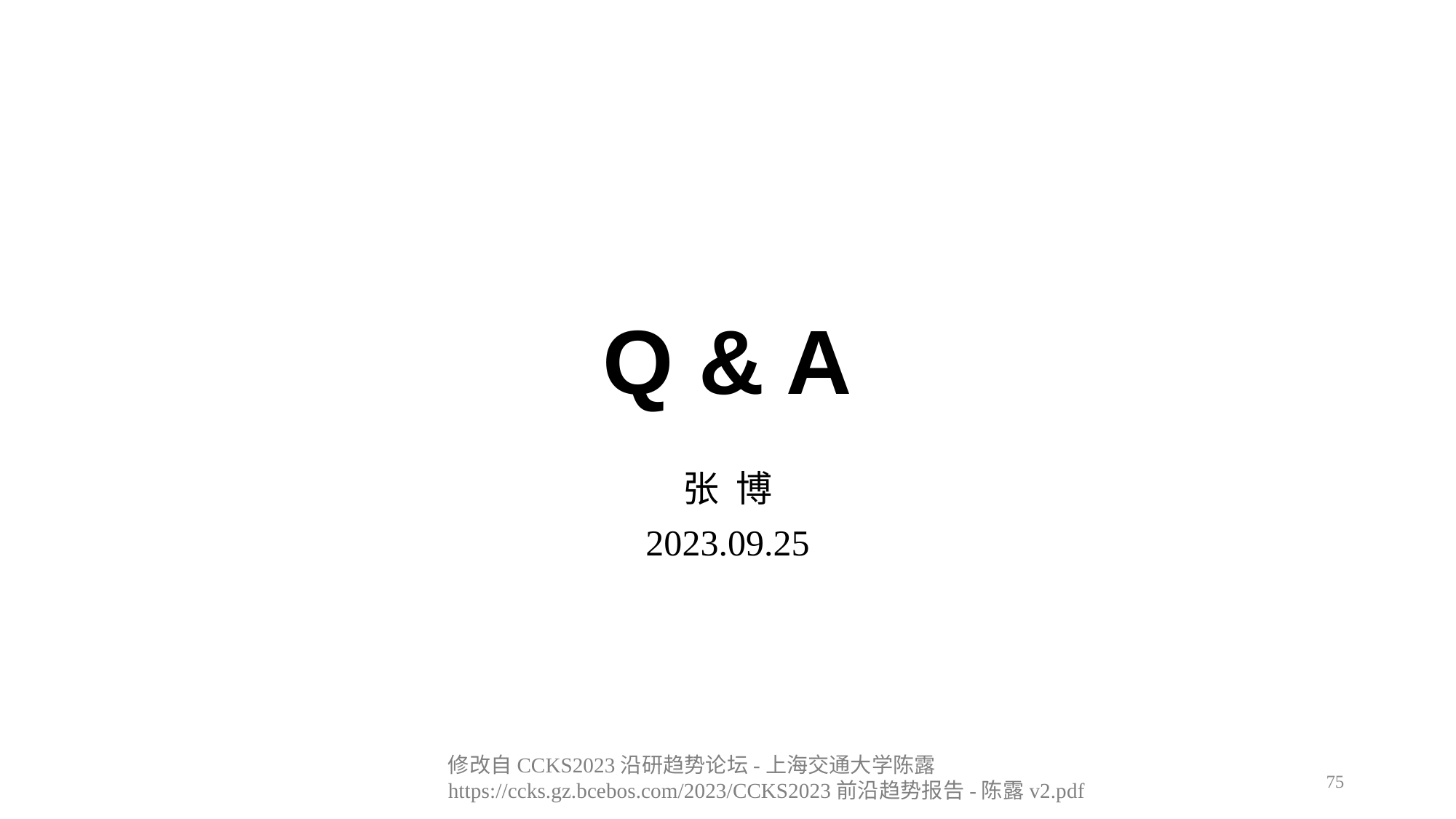

# Q & A
张  博
2023.09.25
修改自CCKS2023沿研趋势论坛-上海交通大学陈露
https://ccks.gz.bcebos.com/2023/CCKS2023前沿趋势报告-陈露v2.pdf
75